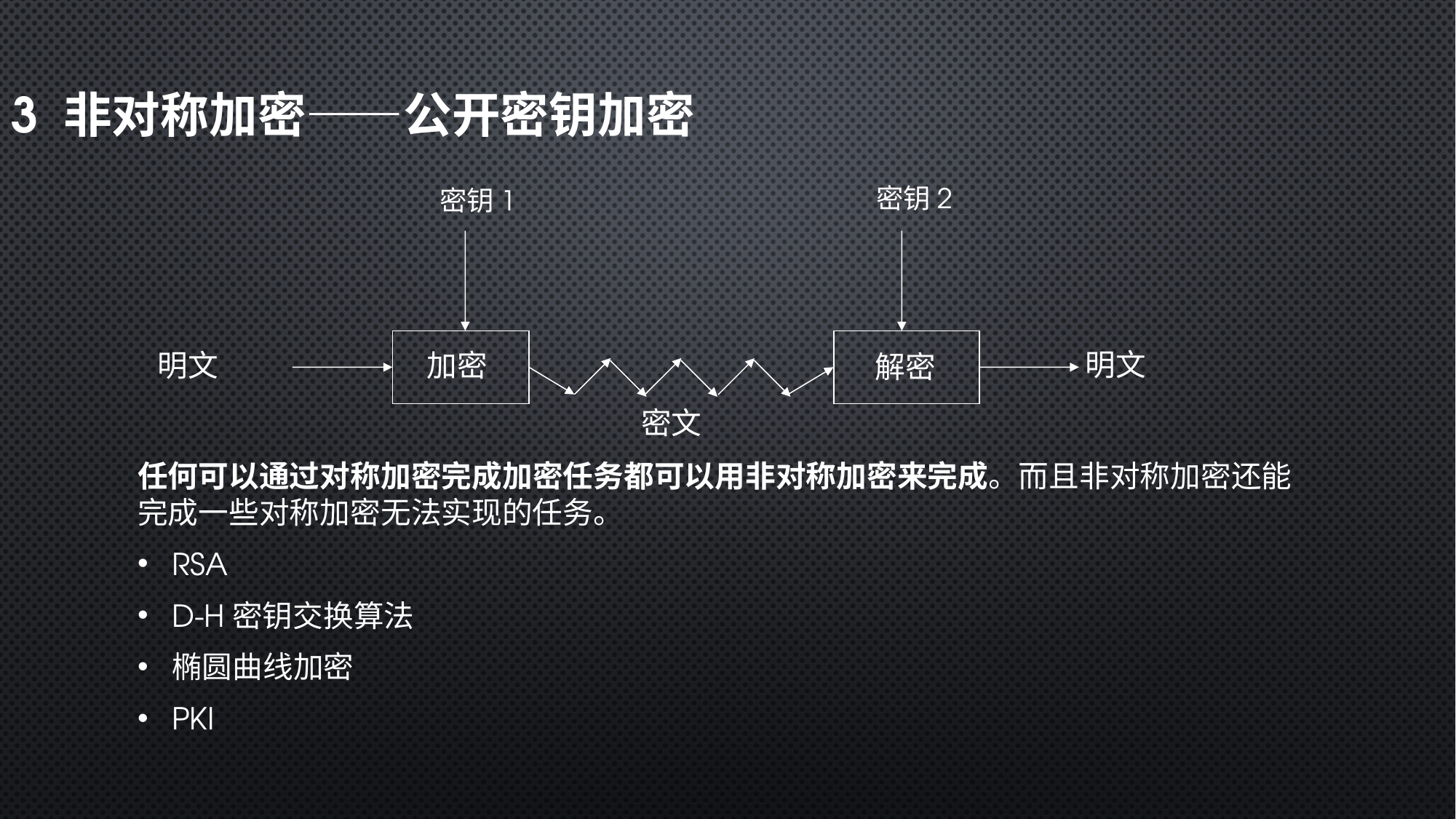

# 3 非对称加密——公开密钥加密
密钥2
密钥1

明文
明文
加密
解密

密文
任何可以通过对称加密完成加密任务都可以用非对称加密来完成。而且非对称加密还能完成一些对称加密无法实现的任务。
RSA
D-H密钥交换算法
椭圆曲线加密
PKI